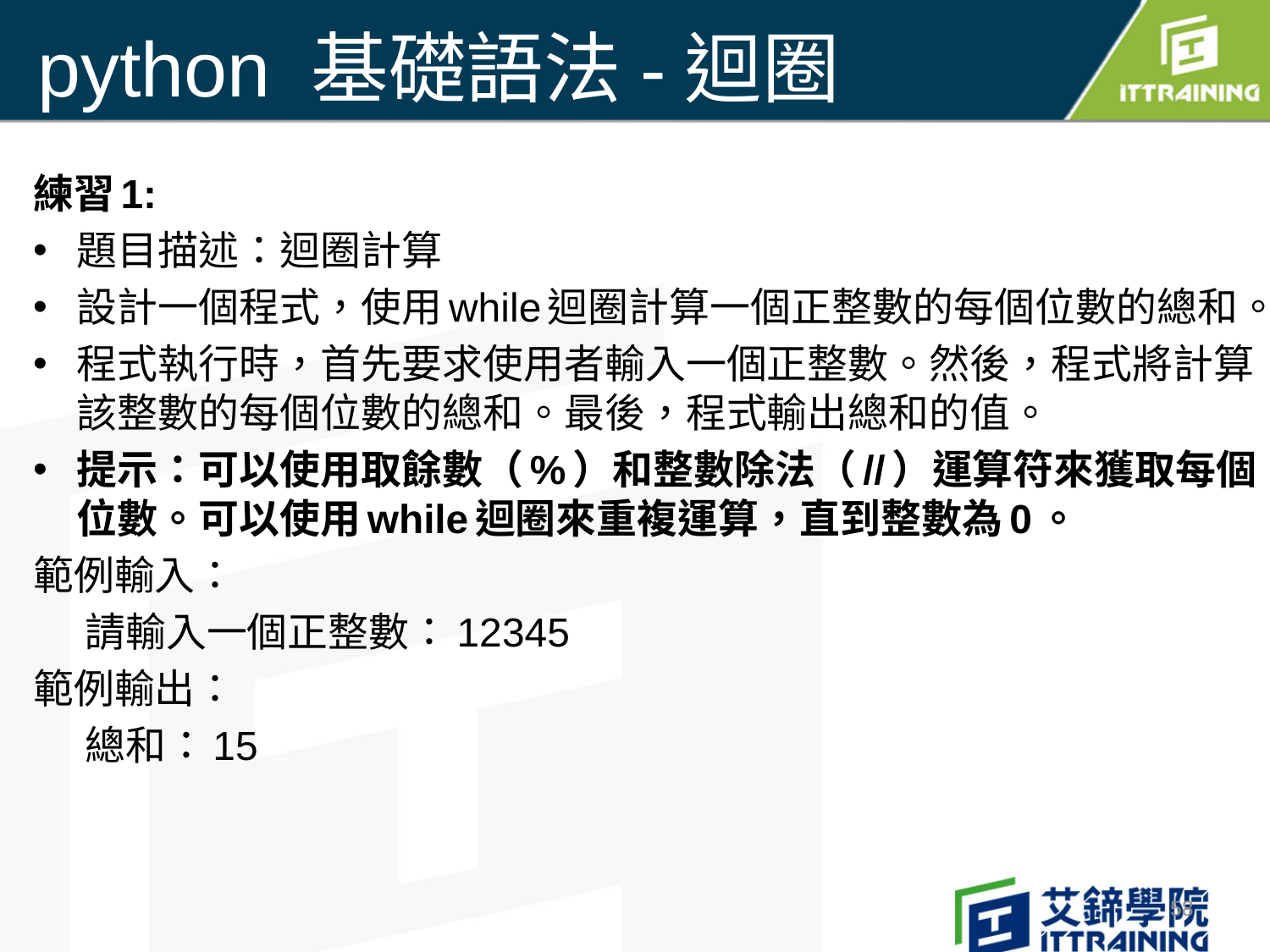

# python 基礎語法-迴圈
練習1:
題目描述：迴圈計算
設計一個程式，使用while迴圈計算一個正整數的每個位數的總和。
程式執行時，首先要求使用者輸入一個正整數。然後，程式將計算該整數的每個位數的總和。最後，程式輸出總和的值。
提示：可以使用取餘數（%）和整數除法（//）運算符來獲取每個位數。可以使用while迴圈來重複運算，直到整數為0。
範例輸入：
     請輸入一個正整數：12345
範例輸出：
     總和：15

58